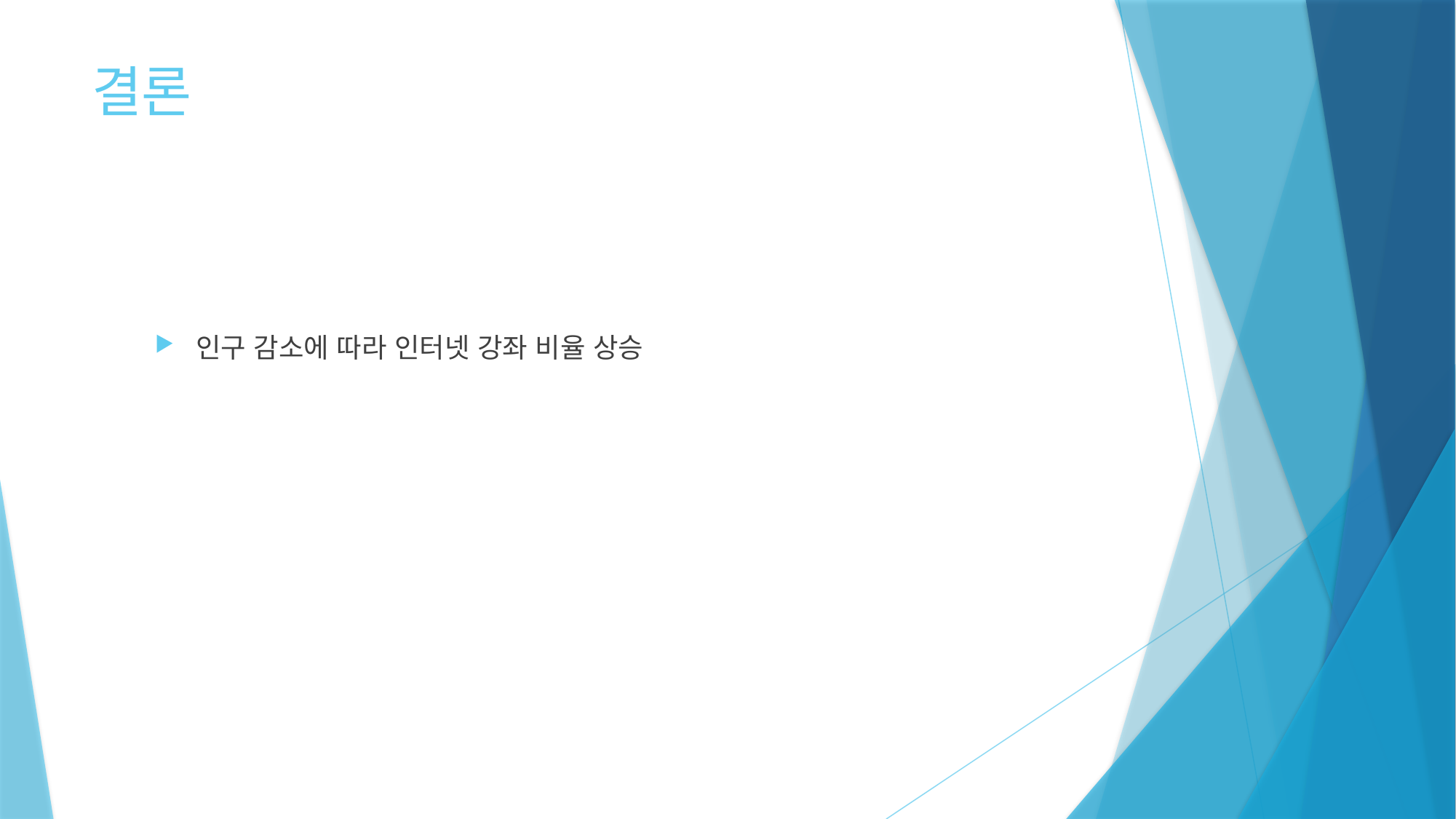

# 결론
인구 감소에 따라 인터넷 강좌 비율 상승